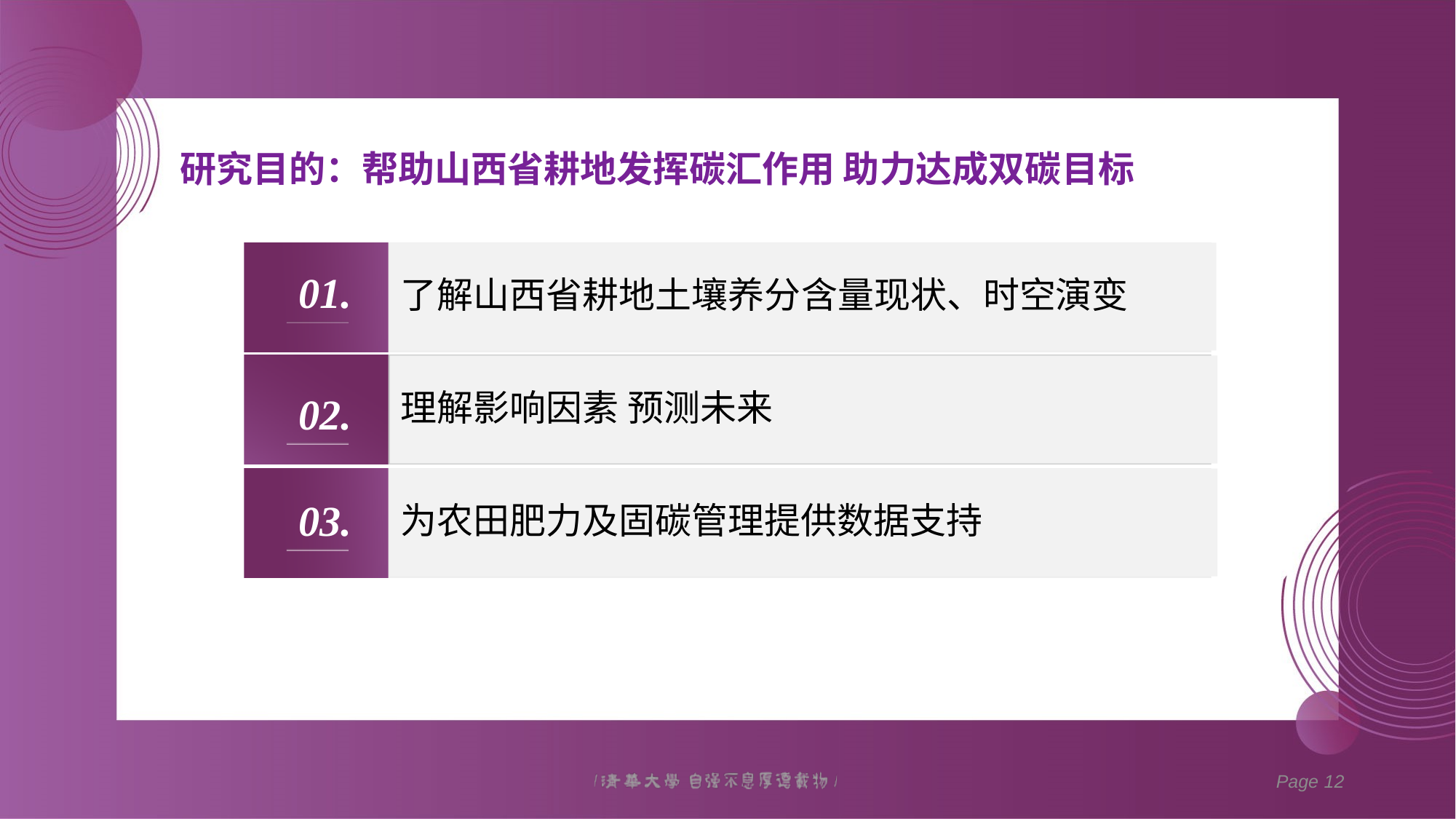

# 研究目的：帮助山西省耕地发挥碳汇作用 助力达成双碳目标
了解山西省耕地土壤养分含量现状、时空演变
理解影响因素 预测未来
为农田肥力及固碳管理提供数据支持
Page 12